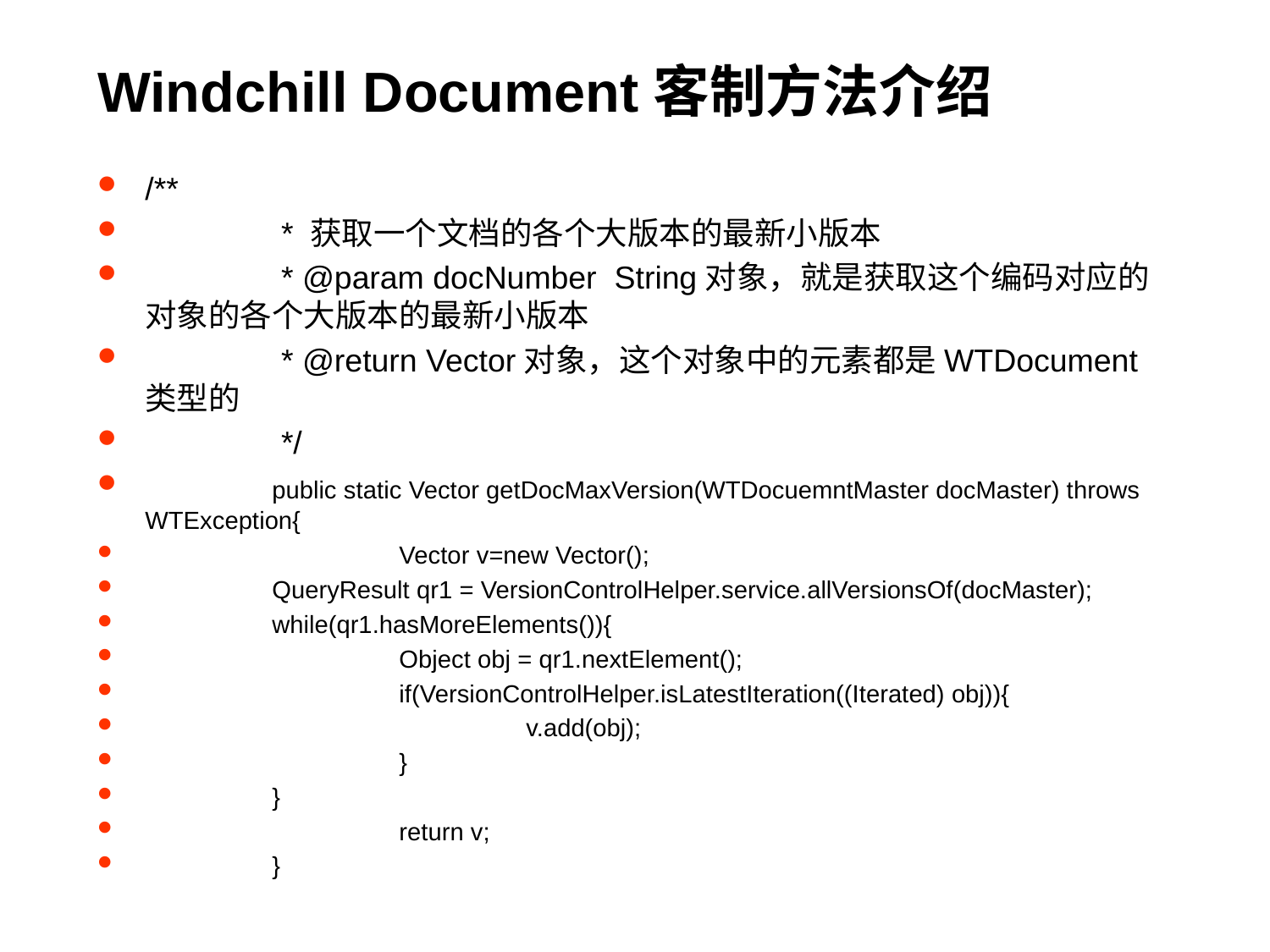

# Windchill Document客制方法介绍
/**
	 * 获取一个文档的各个大版本的最新小版本
	 * @param docNumber  String对象，就是获取这个编码对应的对象的各个大版本的最新小版本
	 * @return Vector对象，这个对象中的元素都是WTDocument类型的
	 */
	public static Vector getDocMaxVersion(WTDocuemntMaster docMaster) throws WTException{
		Vector v=new Vector();
    	QueryResult qr1 = VersionControlHelper.service.allVersionsOf(docMaster);
    	while(qr1.hasMoreElements()){
    		Object obj = qr1.nextElement();
    		if(VersionControlHelper.isLatestIteration((Iterated) obj)){
    			v.add(obj);
    		}
    	}
		return v;
	}